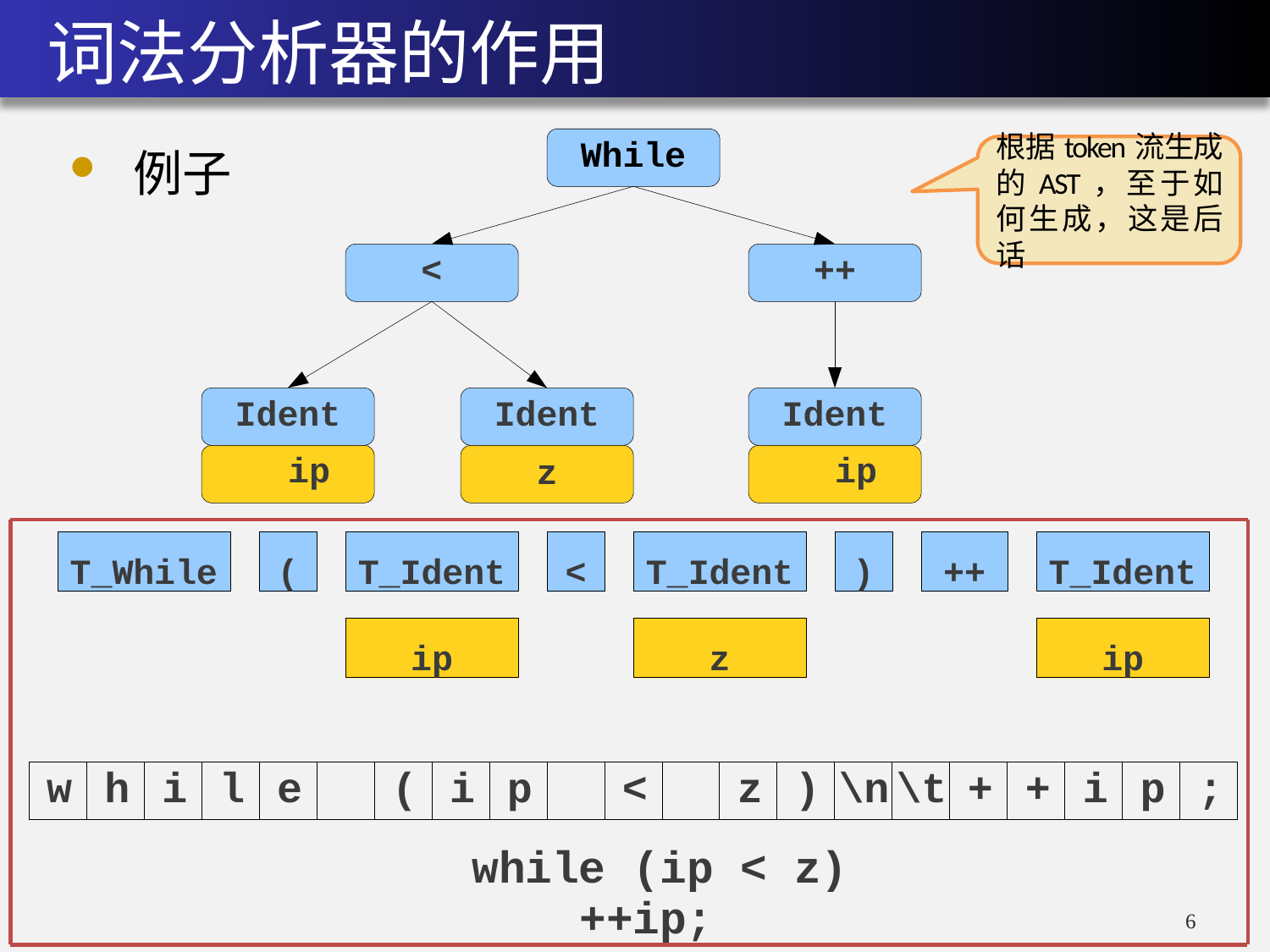

# 词法分析器的作用
例子

While

<
++
Ident
z
Ident  ip
Ident  ip

根据token流生成的AST，至于如何生成，这是后话

T_While

(

T_Ident

<

T_Ident

)

++

T_Ident

ip

z

ip
| w | h | i | l | e |  | ( | i | p |  | < |  | z | ) | \n | \t | + | + | i | p | ; |
| --- | --- | --- | --- | --- | --- | --- | --- | --- | --- | --- | --- | --- | --- | --- | --- | --- | --- | --- | --- | --- |
while
(ip
<
z)
++ip;
6